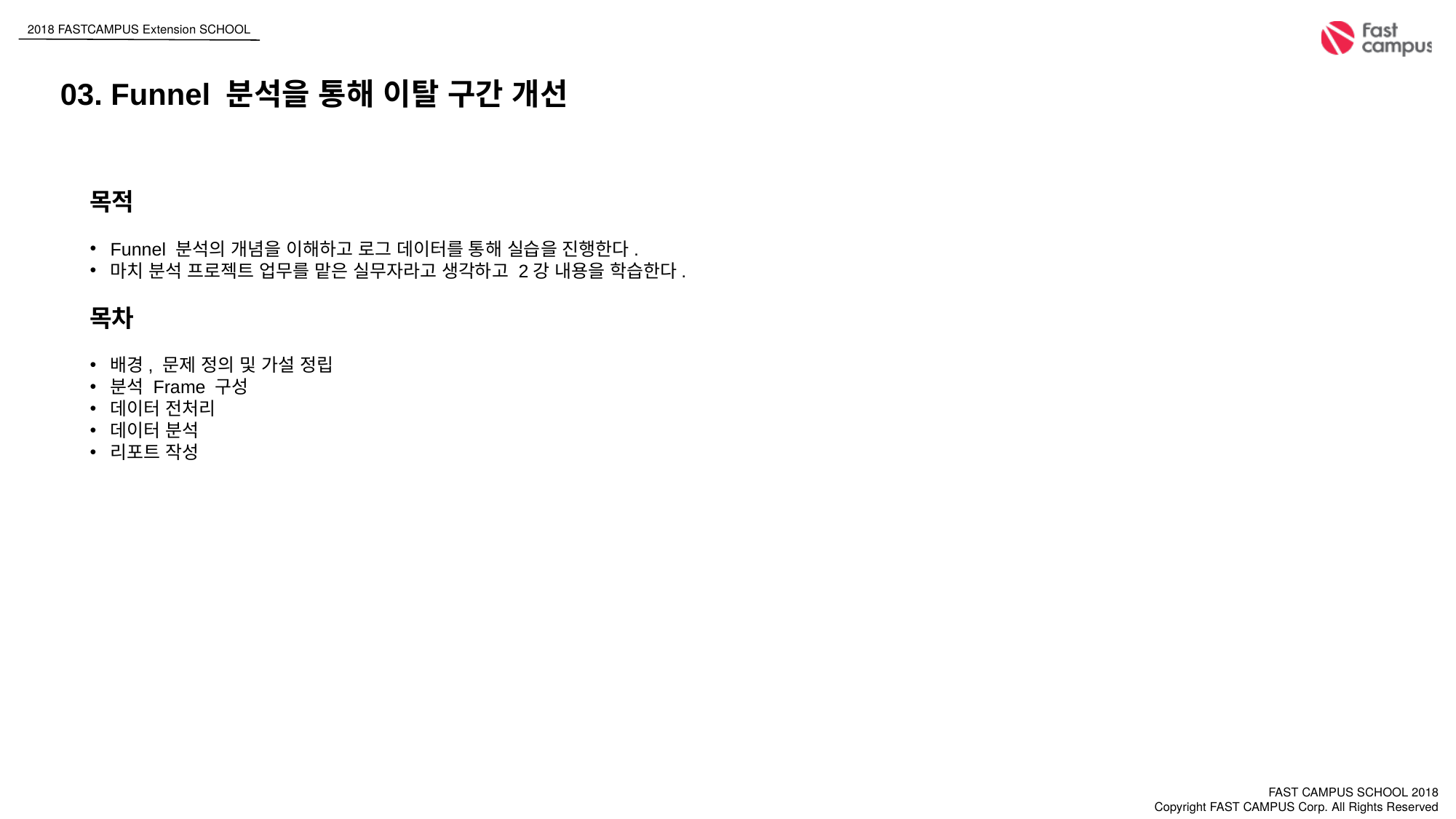

03. Funnel 분석을 통해 이탈 구간 개선
목적

Funnel 분석의 개념을 이해하고 로그 데이터를 통해 실습을 진행한다.
마치 분석 프로젝트 업무를 맡은 실무자라고 생각하고 2강 내용을 학습한다.

목차

배경, 문제 정의 및 가설 정립
분석 Frame 구성
데이터 전처리
데이터 분석
리포트 작성